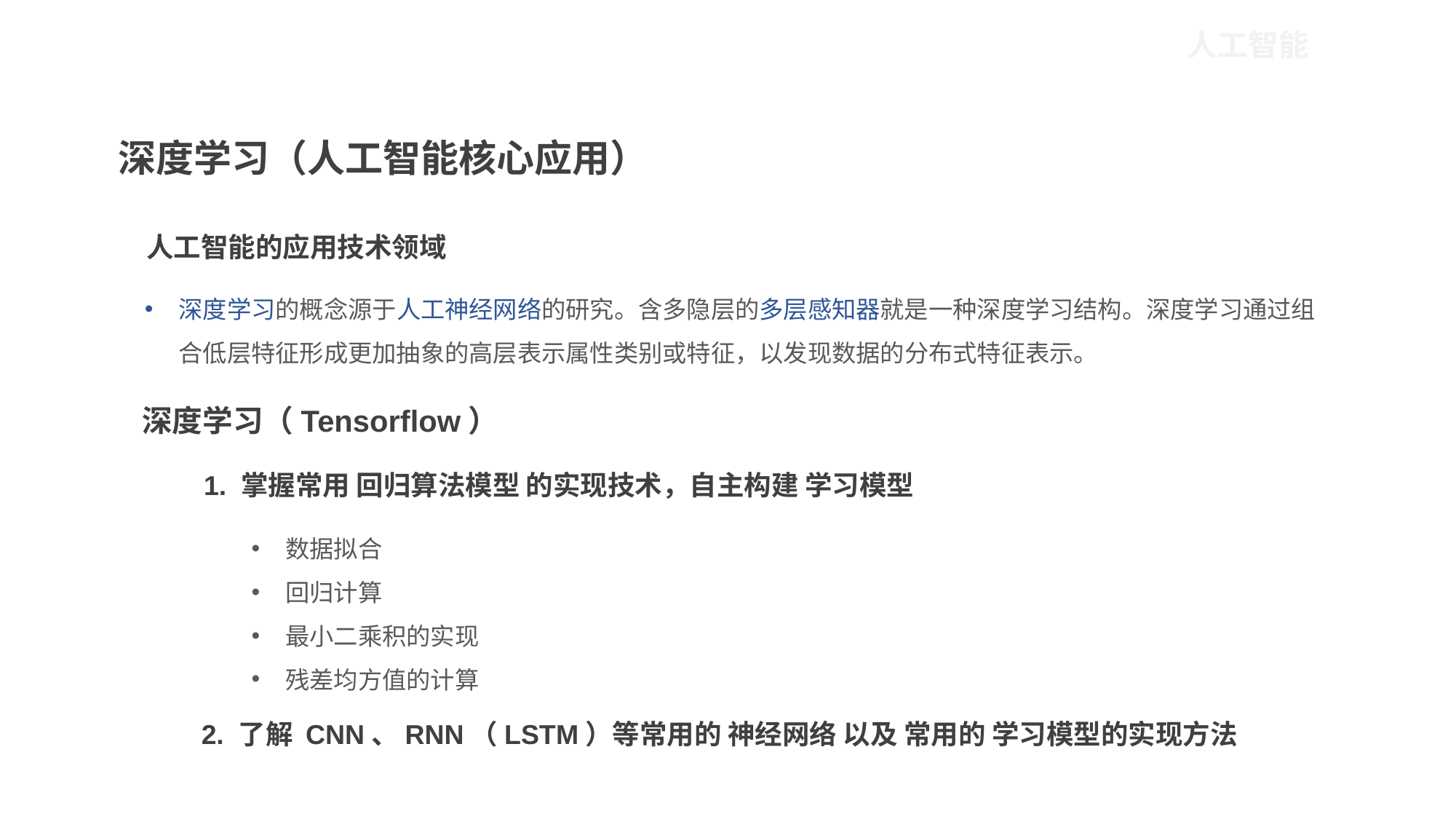

人工智能
深度学习（人工智能核心应用）
人工智能的应用技术领域
深度学习的概念源于人工神经网络的研究。含多隐层的多层感知器就是一种深度学习结构。深度学习通过组合低层特征形成更加抽象的高层表示属性类别或特征，以发现数据的分布式特征表示。
深度学习（Tensorflow）
1. 掌握常用 回归算法模型 的实现技术，自主构建 学习模型
数据拟合
回归计算
最小二乘积的实现
残差均方值的计算
2. 了解 CNN、RNN（LSTM）等常用的 神经网络 以及 常用的 学习模型的实现方法